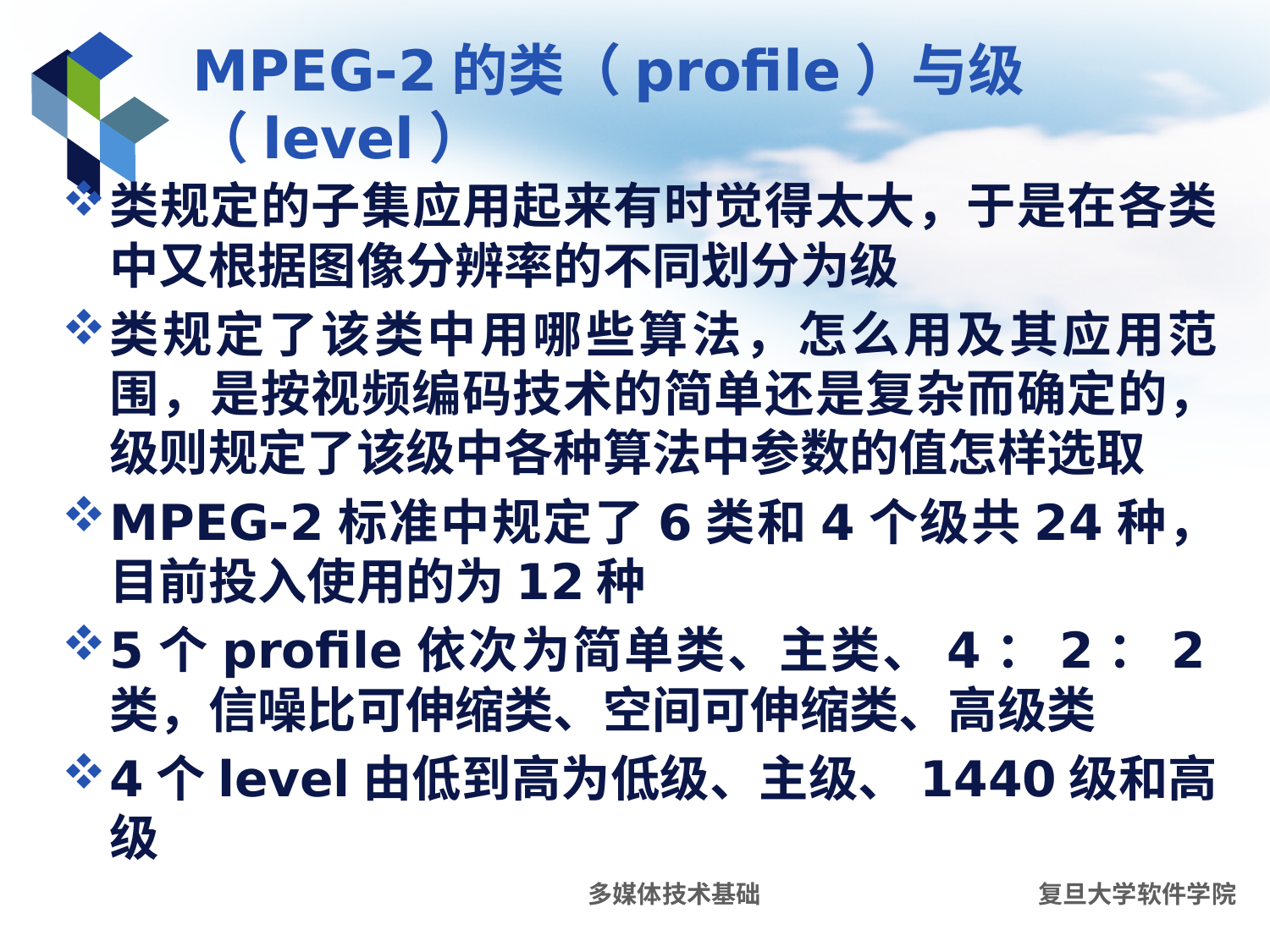

# MPEG-2的类（profile）与级（level）
类规定的子集应用起来有时觉得太大，于是在各类中又根据图像分辨率的不同划分为级
类规定了该类中用哪些算法，怎么用及其应用范围，是按视频编码技术的简单还是复杂而确定的，级则规定了该级中各种算法中参数的值怎样选取
MPEG-2标准中规定了6类和4个级共24种，目前投入使用的为12种
5个profile依次为简单类、主类、4：2：2类，信噪比可伸缩类、空间可伸缩类、高级类
4个level由低到高为低级、主级、1440级和高级

多媒体技术基础